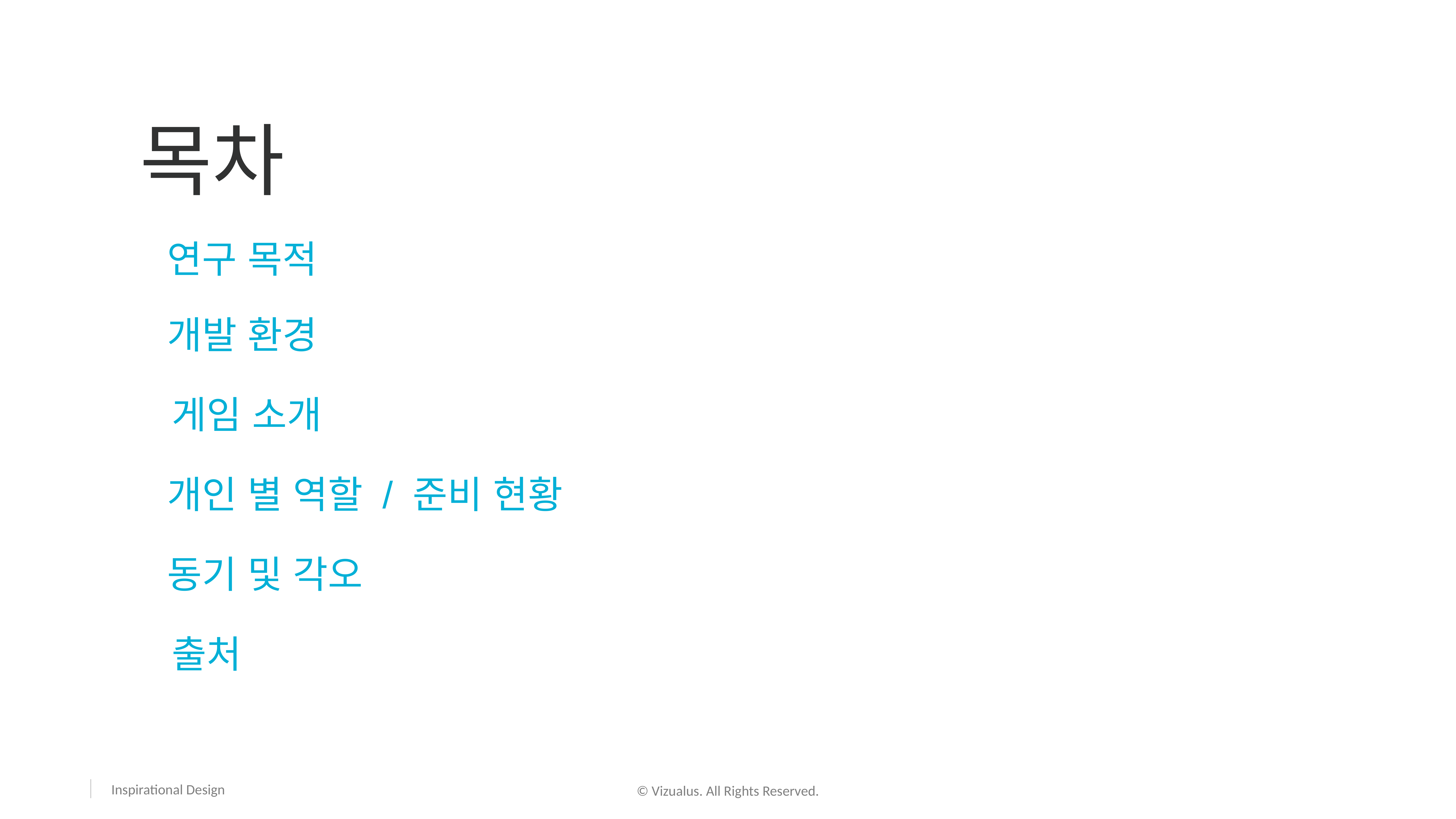

목차
연구 목적
개발 환경
게임 소개
개인 별 역할 / 준비 현황
동기 및 각오
출처
222
© Vizualus. All Rights Reserved.